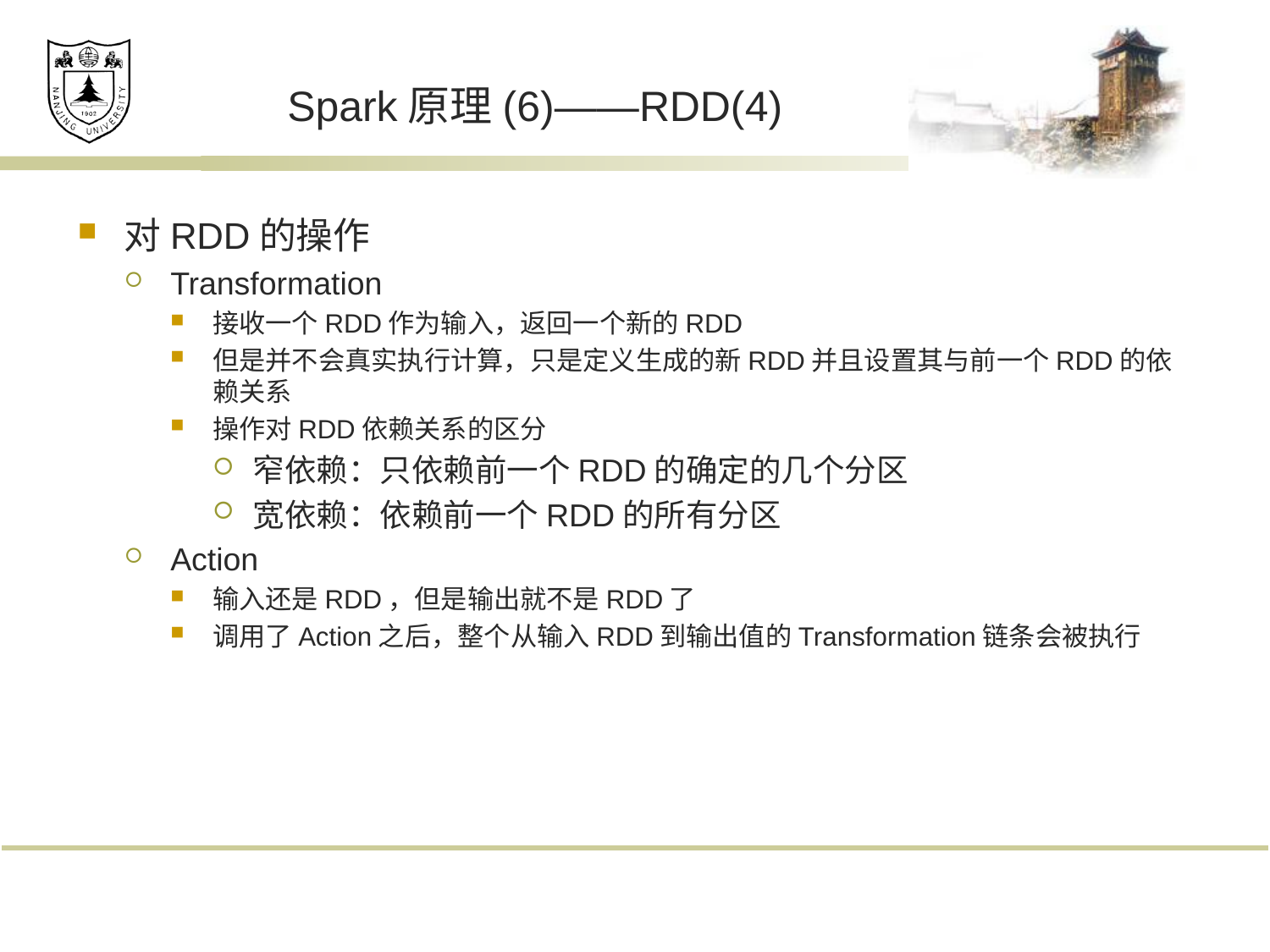

# Spark原理(6)——RDD(4)
对RDD的操作
Transformation
接收一个RDD作为输入，返回一个新的RDD
但是并不会真实执行计算，只是定义生成的新RDD并且设置其与前一个RDD的依赖关系
操作对RDD依赖关系的区分
窄依赖：只依赖前一个RDD的确定的几个分区
宽依赖：依赖前一个RDD的所有分区
Action
输入还是RDD，但是输出就不是RDD了
调用了Action之后，整个从输入RDD到输出值的Transformation链条会被执行